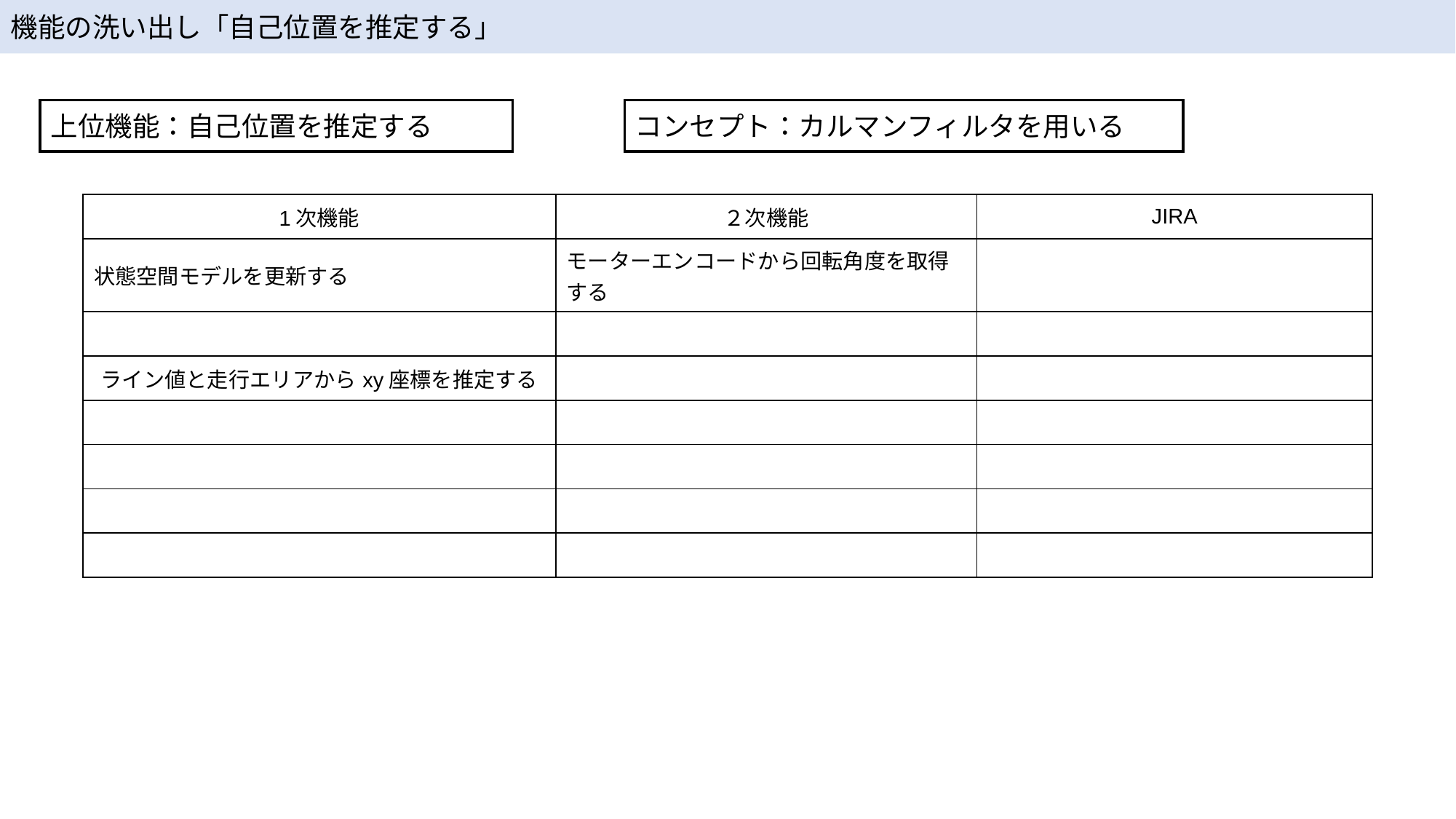

機能の洗い出し「自己位置を推定する」
上位機能：自己位置を推定する
コンセプト：カルマンフィルタを用いる
| 1次機能 | ２次機能 | JIRA |
| --- | --- | --- |
| 状態空間モデルを更新する | モーターエンコードから回転角度を取得する |  |
|  |  |  |
| ライン値と走行エリアからxy座標を推定する |  |  |
|  |  |  |
|  |  |  |
|  |  |  |
|  |  |  |